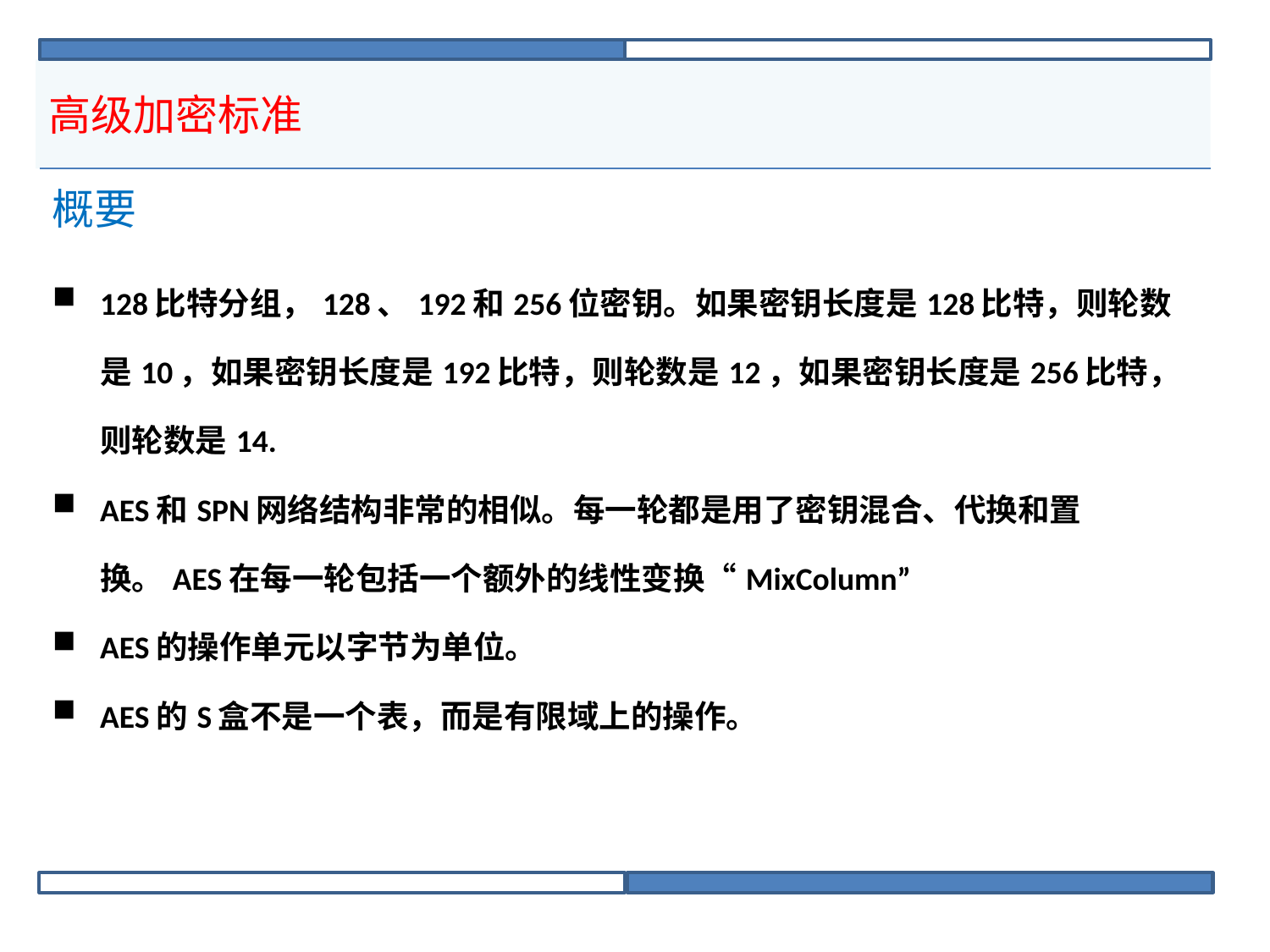

# 高级加密标准
| 概要 |
| --- |
| 128比特分组，128、192和256位密钥。如果密钥长度是128比特，则轮数是10，如果密钥长度是192比特，则轮数是12，如果密钥长度是256比特，则轮数是14. AES和SPN网络结构非常的相似。每一轮都是用了密钥混合、代换和置换。AES在每一轮包括一个额外的线性变换“MixColumn” AES的操作单元以字节为单位。 AES的S盒不是一个表，而是有限域上的操作。 |